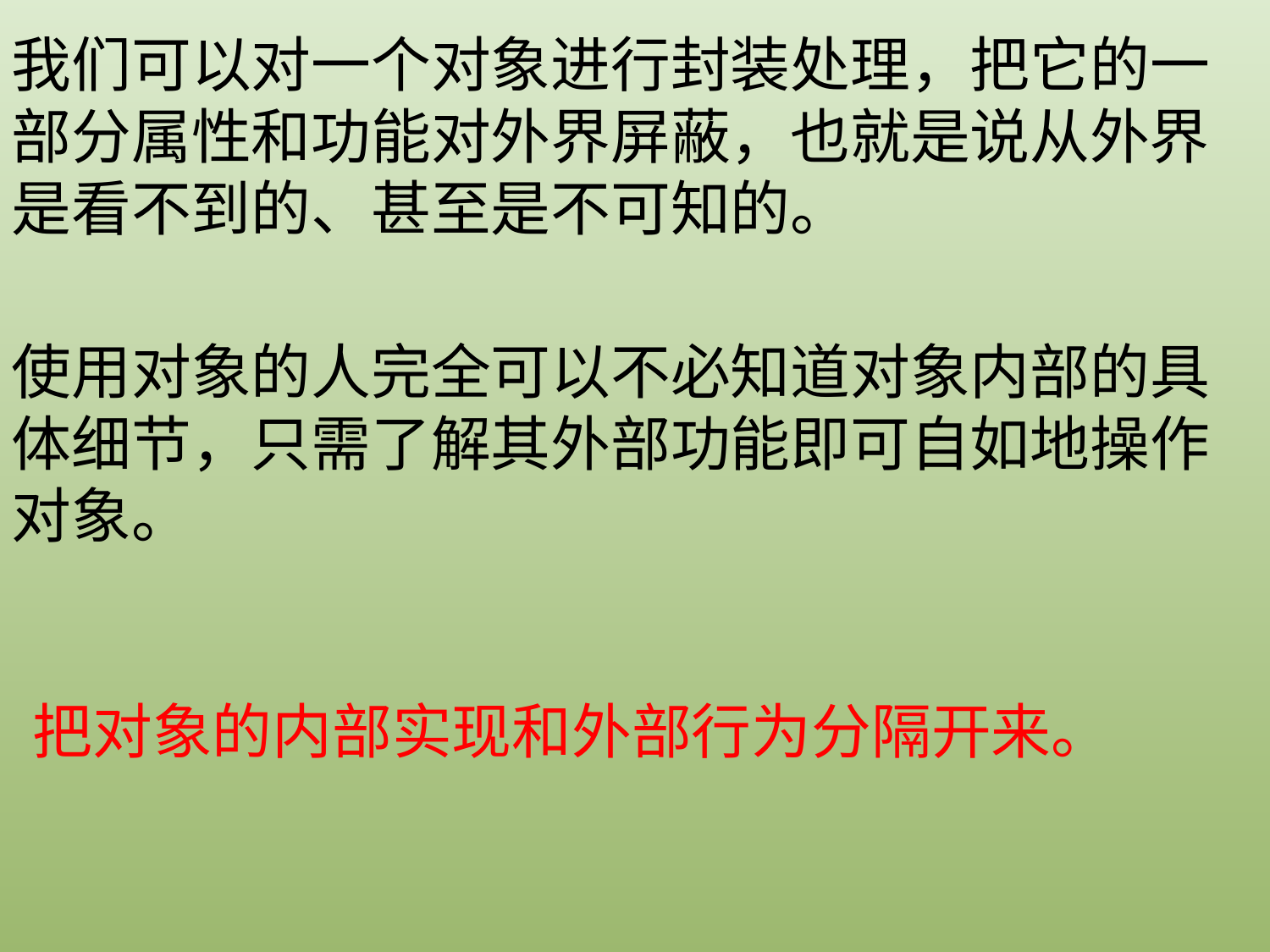

我们可以对一个对象进行封装处理，把它的一部分属性和功能对外界屏蔽，也就是说从外界是看不到的、甚至是不可知的。
使用对象的人完全可以不必知道对象内部的具体细节，只需了解其外部功能即可自如地操作对象。
把对象的内部实现和外部行为分隔开来。
589